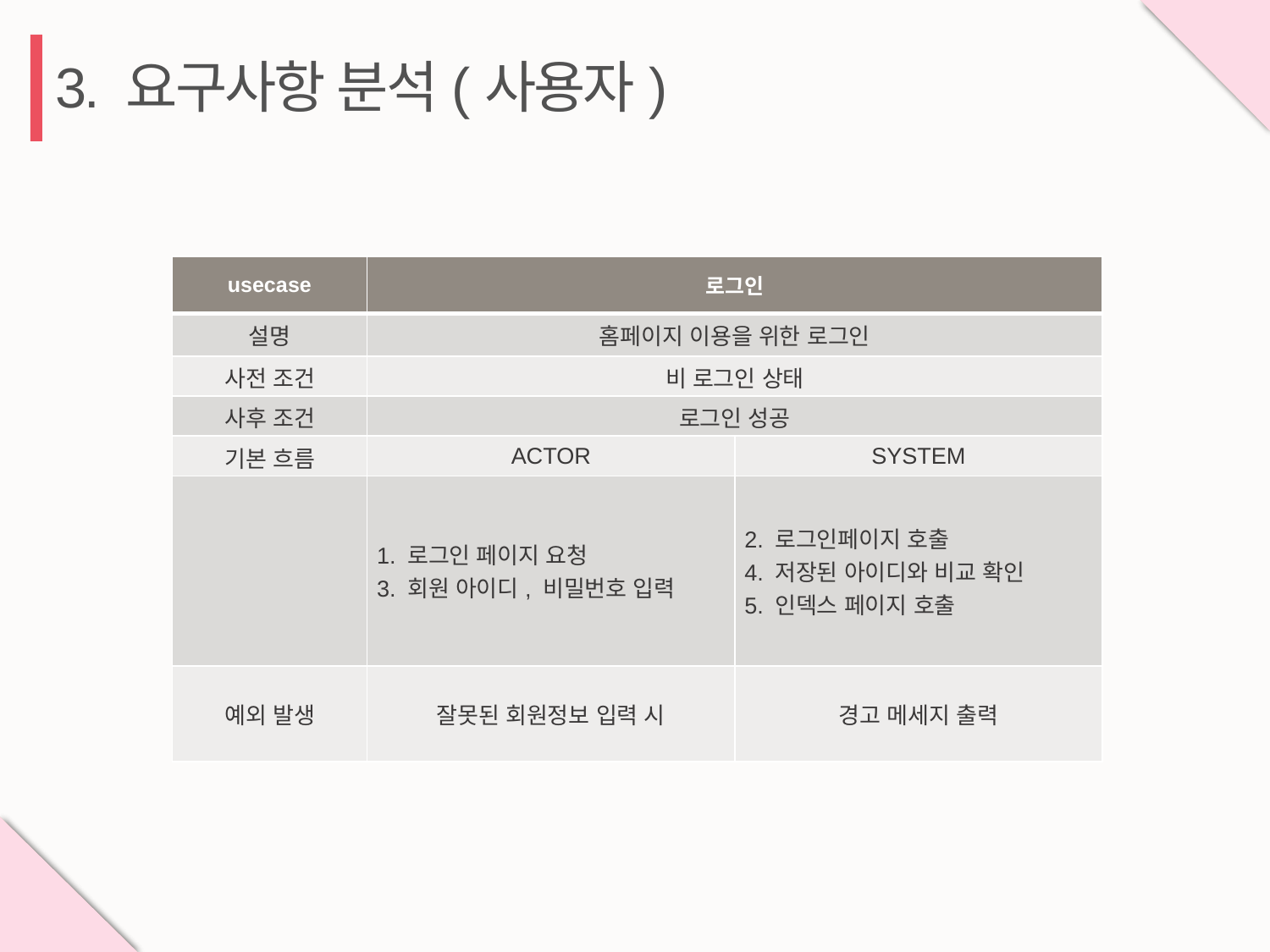

3. 요구사항 분석(사용자)
| usecase | 로그인 |  |
| --- | --- | --- |
| 설명 | 홈페이지 이용을 위한 로그인 |  |
| 사전 조건 | 비 로그인 상태 |  |
| 사후 조건 | 로그인 성공 |  |
| 기본 흐름 | ACTOR | SYSTEM |
|  | 1. 로그인 페이지 요청 3. 회원 아이디, 비밀번호 입력 | 2. 로그인페이지 호출 4. 저장된 아이디와 비교 확인 5. 인덱스 페이지 호출 |
| 예외 발생 | 잘못된 회원정보 입력 시 | 경고 메세지 출력 |